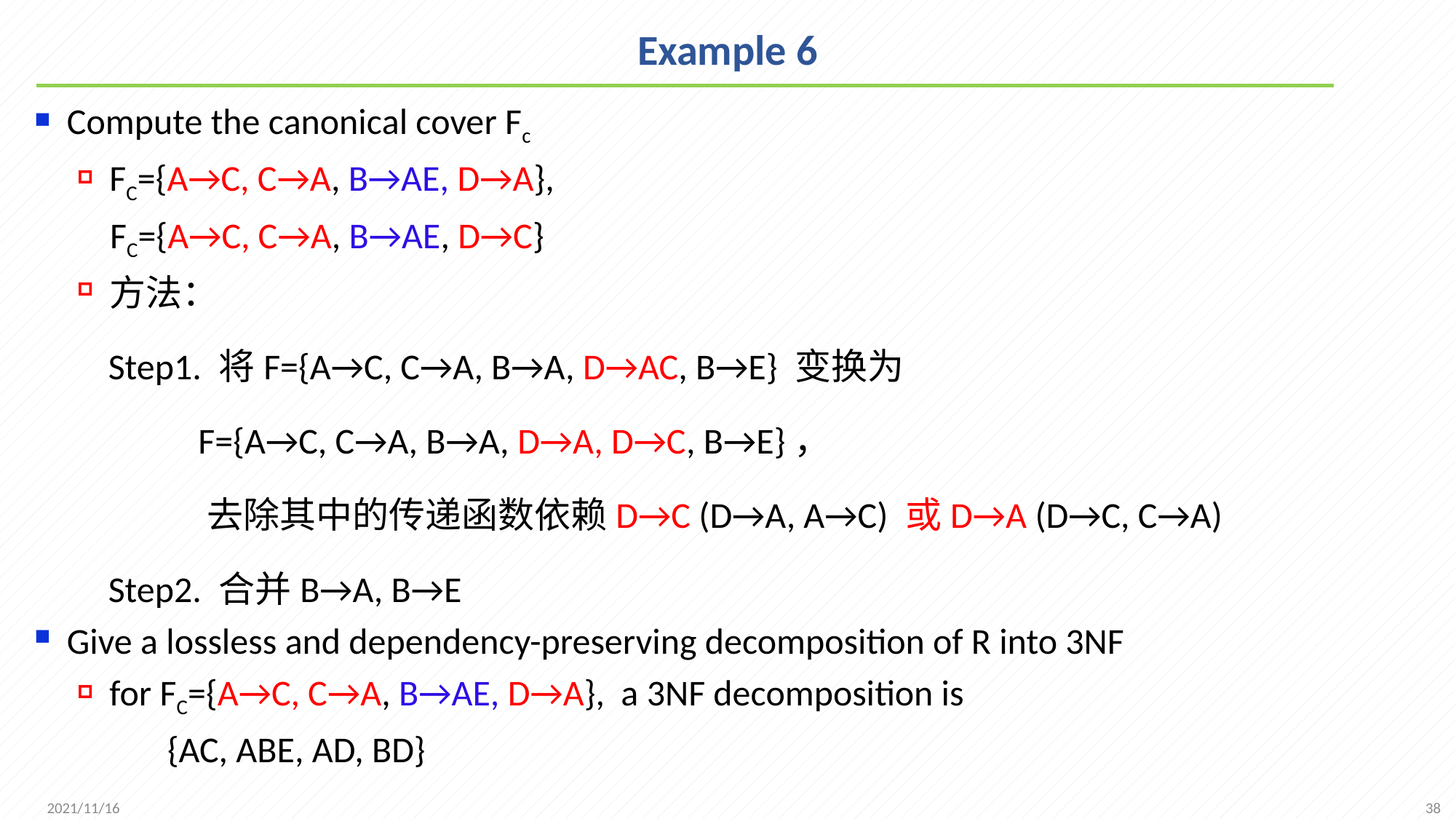

# Example 6
Compute the canonical cover Fc
FC={A→C, C→A, B→AE, D→A},
    FC={A→C, C→A, B→AE, D→C}
方法：
         Step1. 将F={A→C, C→A, B→A, D→AC, B→E} 变换为
                    F={A→C, C→A, B→A, D→A, D→C, B→E}，
                    去除其中的传递函数依赖D→C (D→A, A→C) 或D→A (D→C, C→A)
         Step2. 合并B→A, B→E
Give a lossless and dependency-preserving decomposition of R into 3NF
for FC={A→C, C→A, B→AE, D→A},  a 3NF decomposition is
           {AC, ABE, AD, BD}

38
2021/11/16